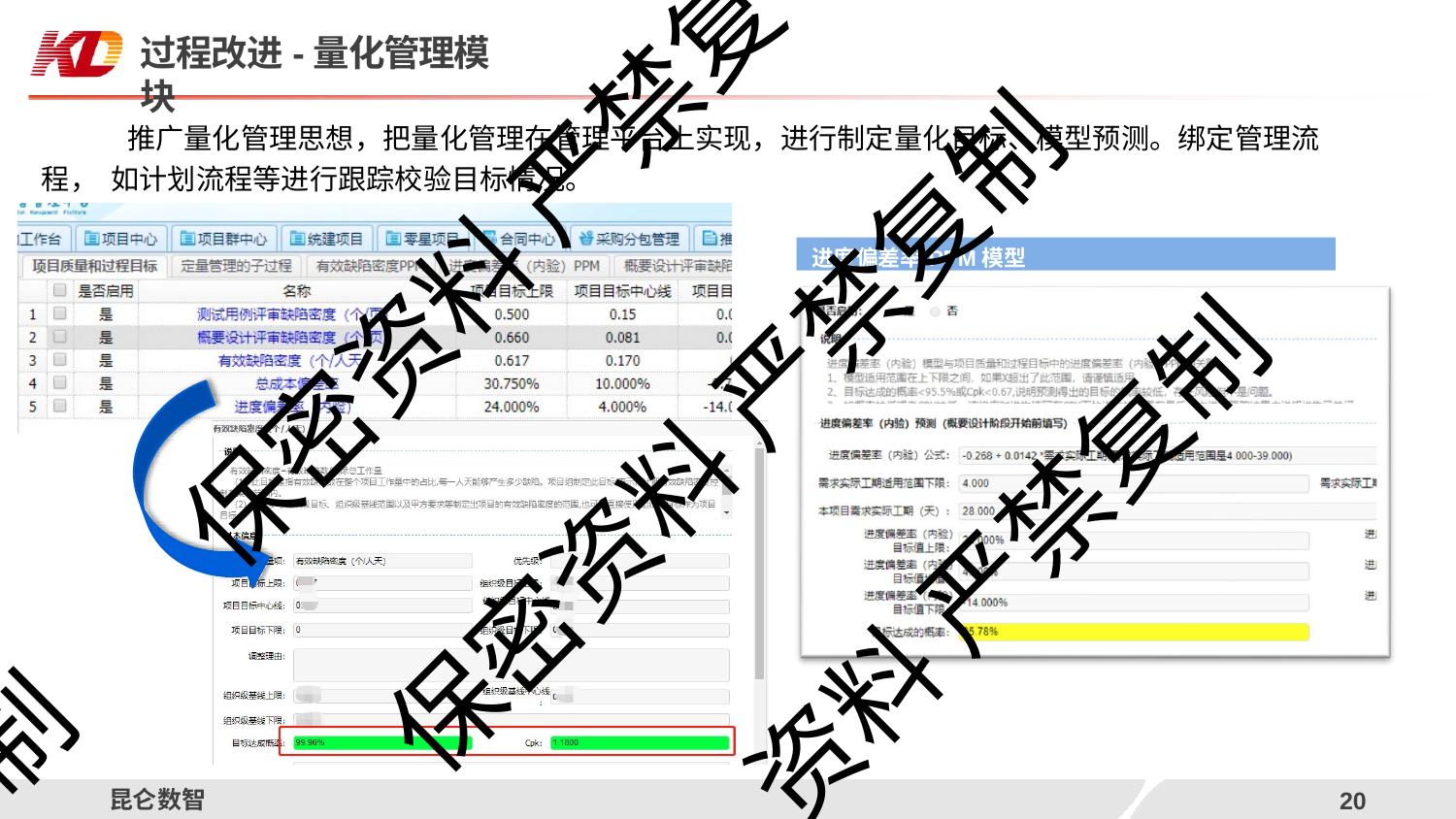

过程改进-量化管理模块

推广量化管理思想，把量化管理在管理平台上实现，进行制定量化目标、模型预测。绑定管理流程，  如计划流程等进行跟踪校验目标情况。

保密资料 严禁复
进度偏差率PPM模型

保密资料 严禁复制

资料 严禁复制
制
昆仑数智
20